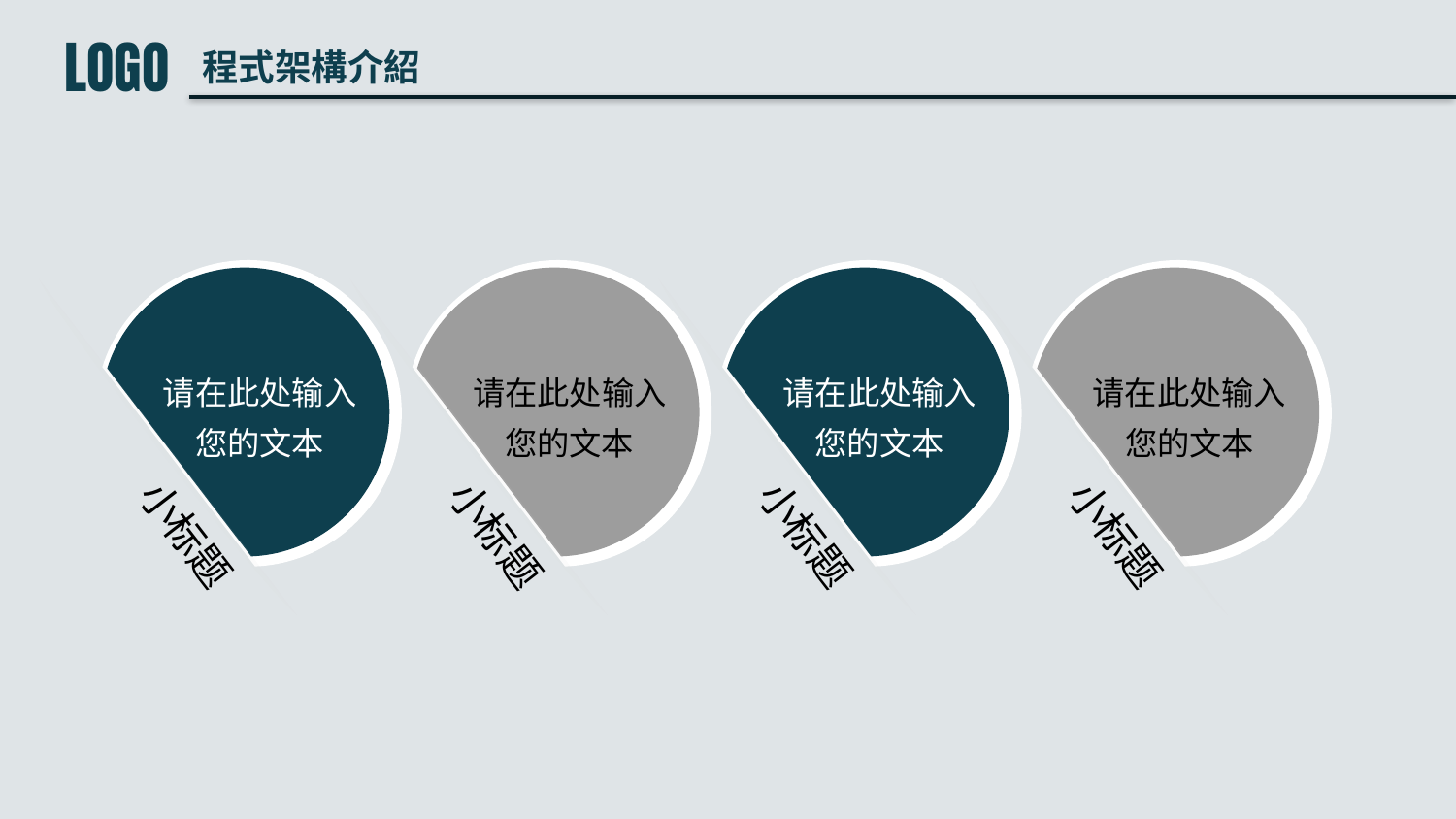

请在此处输入您的文本

请在此处输入您的文本

请在此处输入您的文本

请在此处输入您的文本

小标题
小标题
小标题
小标题